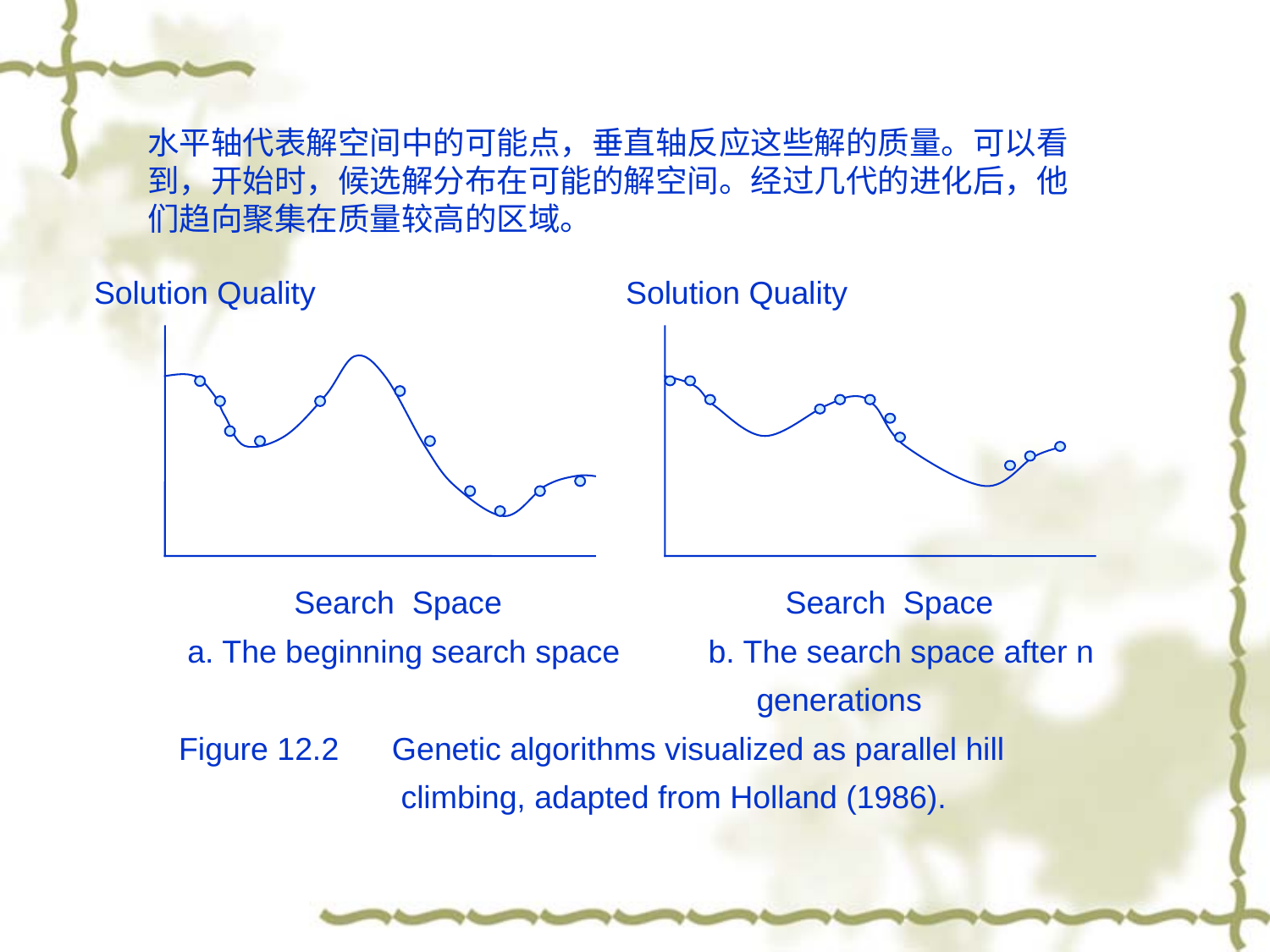

#
水平轴代表解空间中的可能点，垂直轴反应这些解的质量。可以看到，开始时，候选解分布在可能的解空间。经过几代的进化后，他们趋向聚集在质量较高的区域。
   Solution Quality                                   Solution Quality

                     Search  Space                                Search  Space
         a. The beginning search space          b. The search space after n
                                                                         generations
        Figure 12.2      Genetic algorithms visualized as parallel hill
                                 climbing, adapted from Holland (1986).